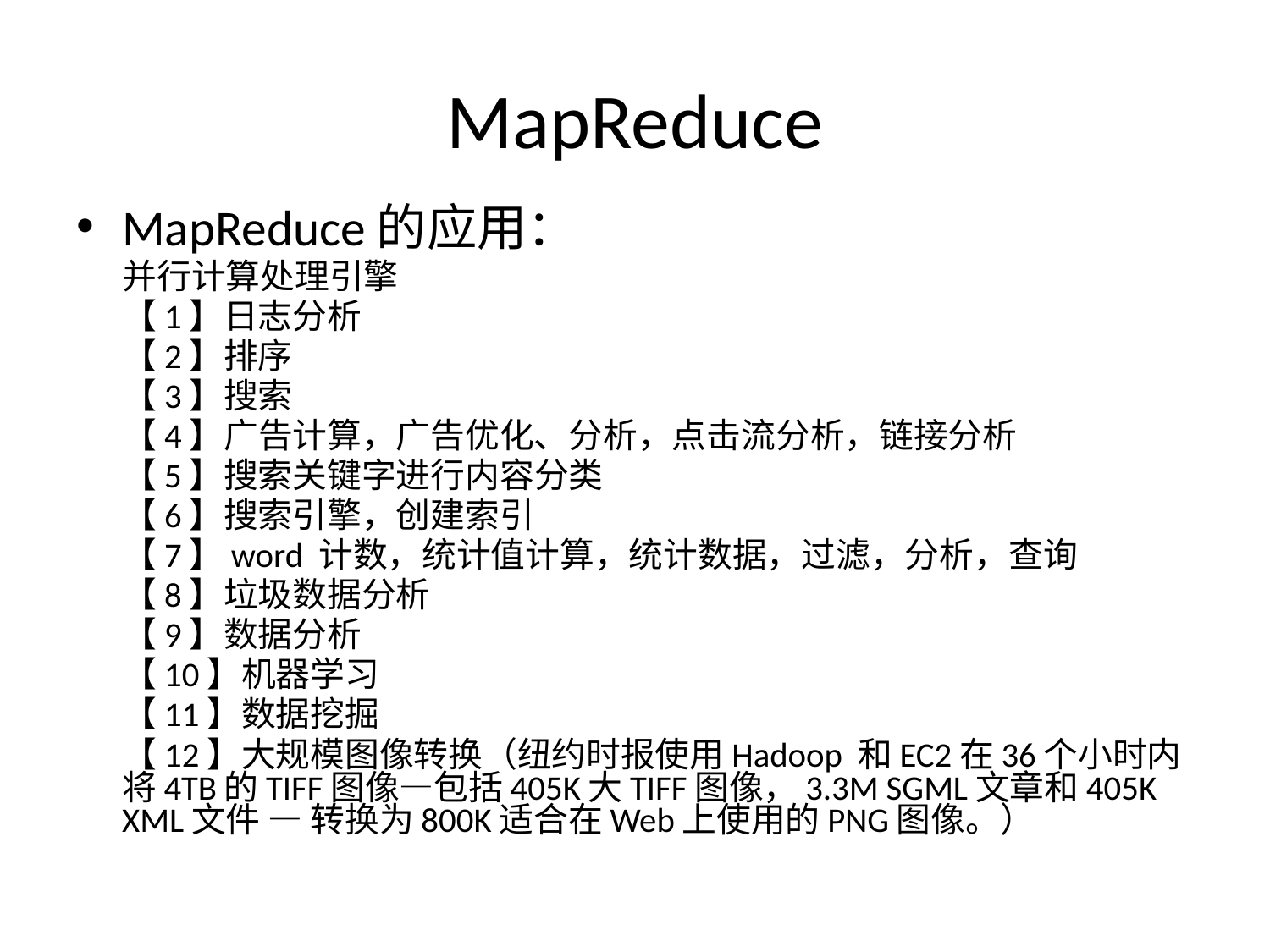

# MapReduce
MapReduce的应用：
     并行计算处理引擎
     【1】日志分析
     【2】排序
     【3】搜索
     【4】广告计算，广告优化、分析，点击流分析，链接分析
     【5】搜索关键字进行内容分类
     【6】搜索引擎，创建索引
     【7】word 计数，统计值计算，统计数据，过滤，分析，查询
     【8】垃圾数据分析
     【9】数据分析
     【10】机器学习
     【11】数据挖掘
     【12】大规模图像转换（纽约时报使用Hadoop 和EC2在36个小时内将4TB的TIFF图像—包括405K大TIFF图像，3.3M SGML文章和405K XML文件 — 转换为800K适合在Web上使用的PNG图像。）